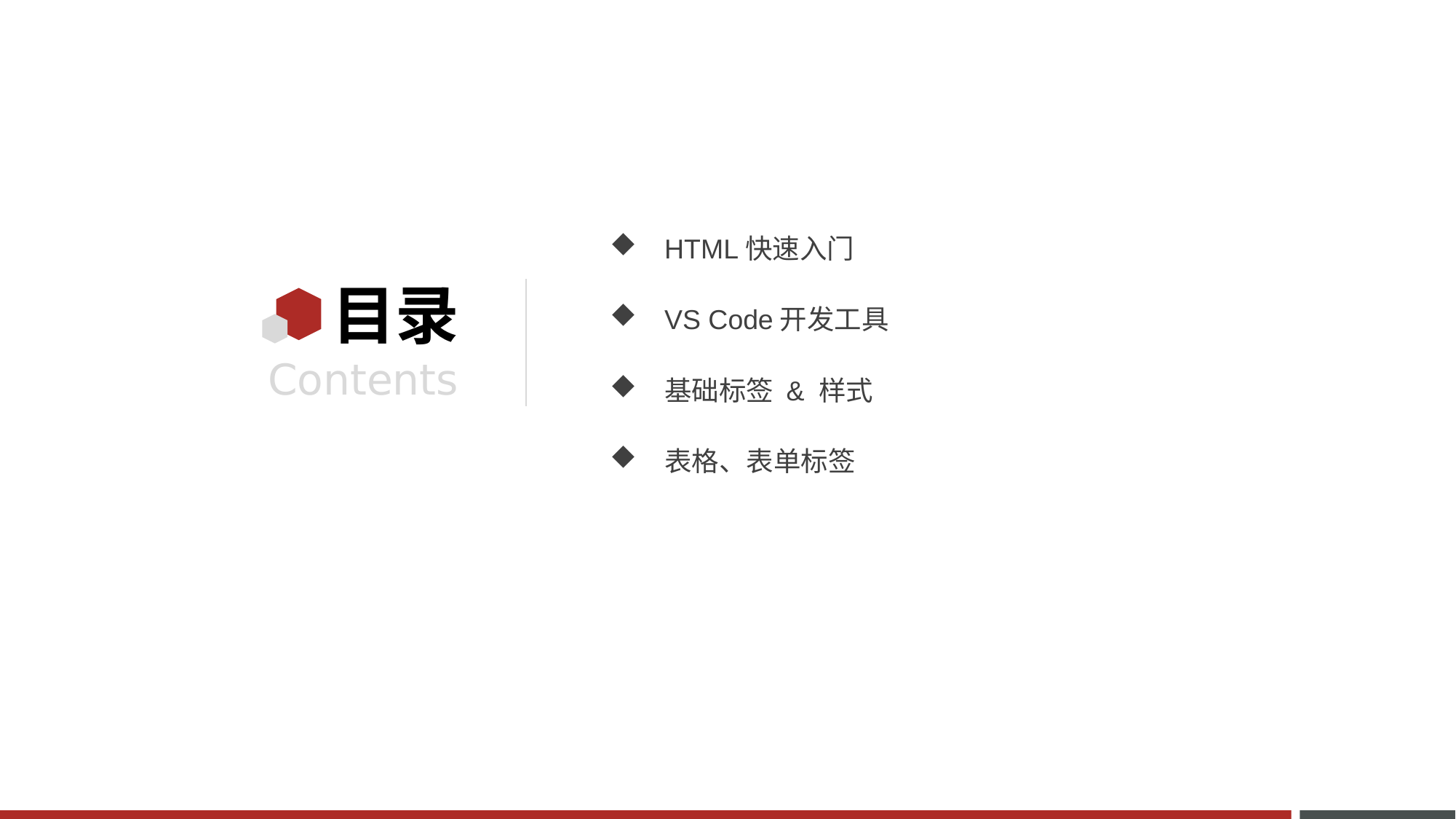

HTML快速入门
VS Code开发工具
基础标签 & 样式
表格、表单标签